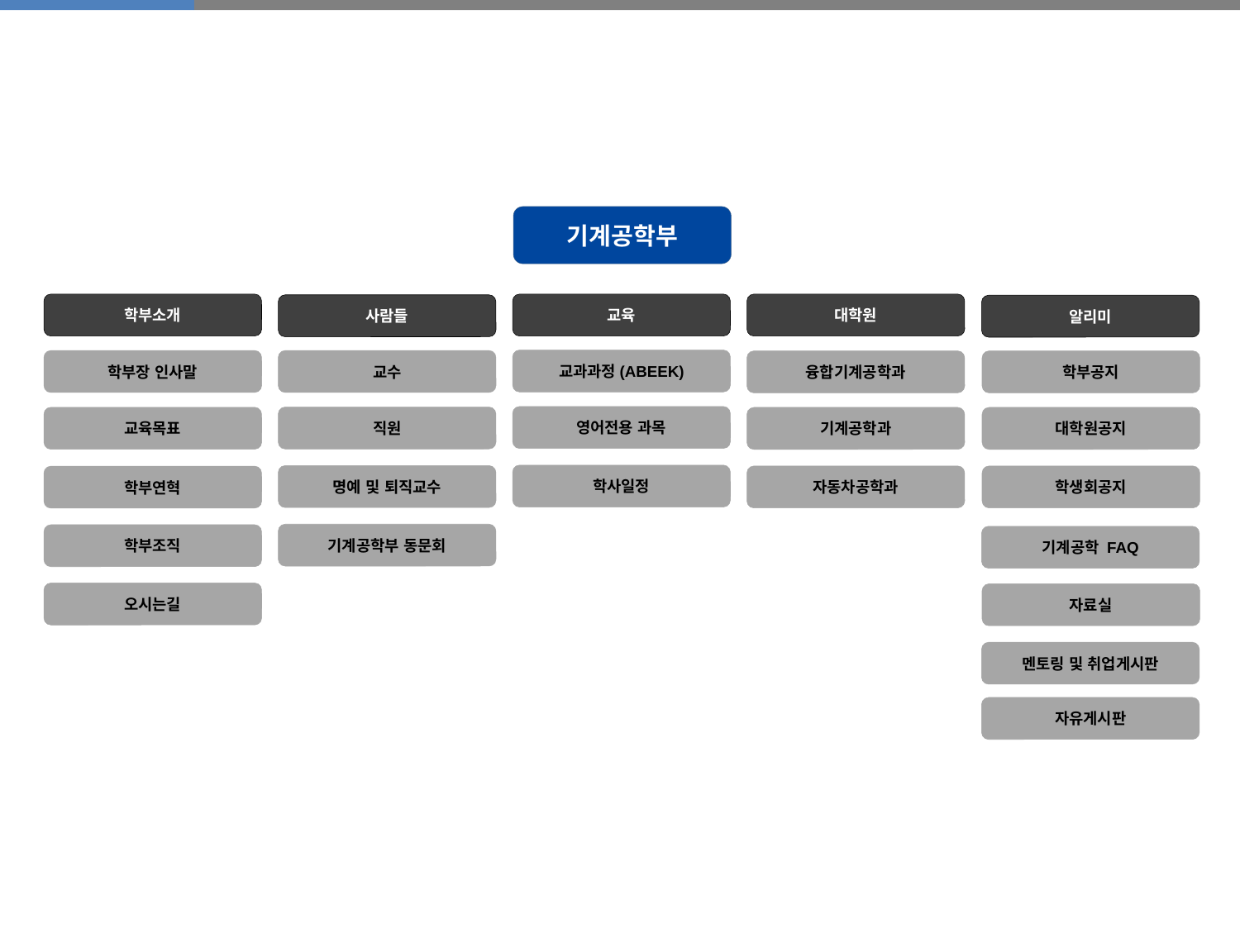

기계공학부
학부소개
교육
대학원
사람들
알리미
교과과정(ABEEK)
학부장 인사말
교수
융합기계공학과
학부공지
영어전용 과목
직원
교육목표
기계공학과
대학원공지
학사일정
명예 및 퇴직교수
자동차공학과
학생회공지
학부연혁
기계공학부 동문회
학부조직
기계공학 FAQ
오시는길
자료실
멘토링 및 취업게시판
자유게시판